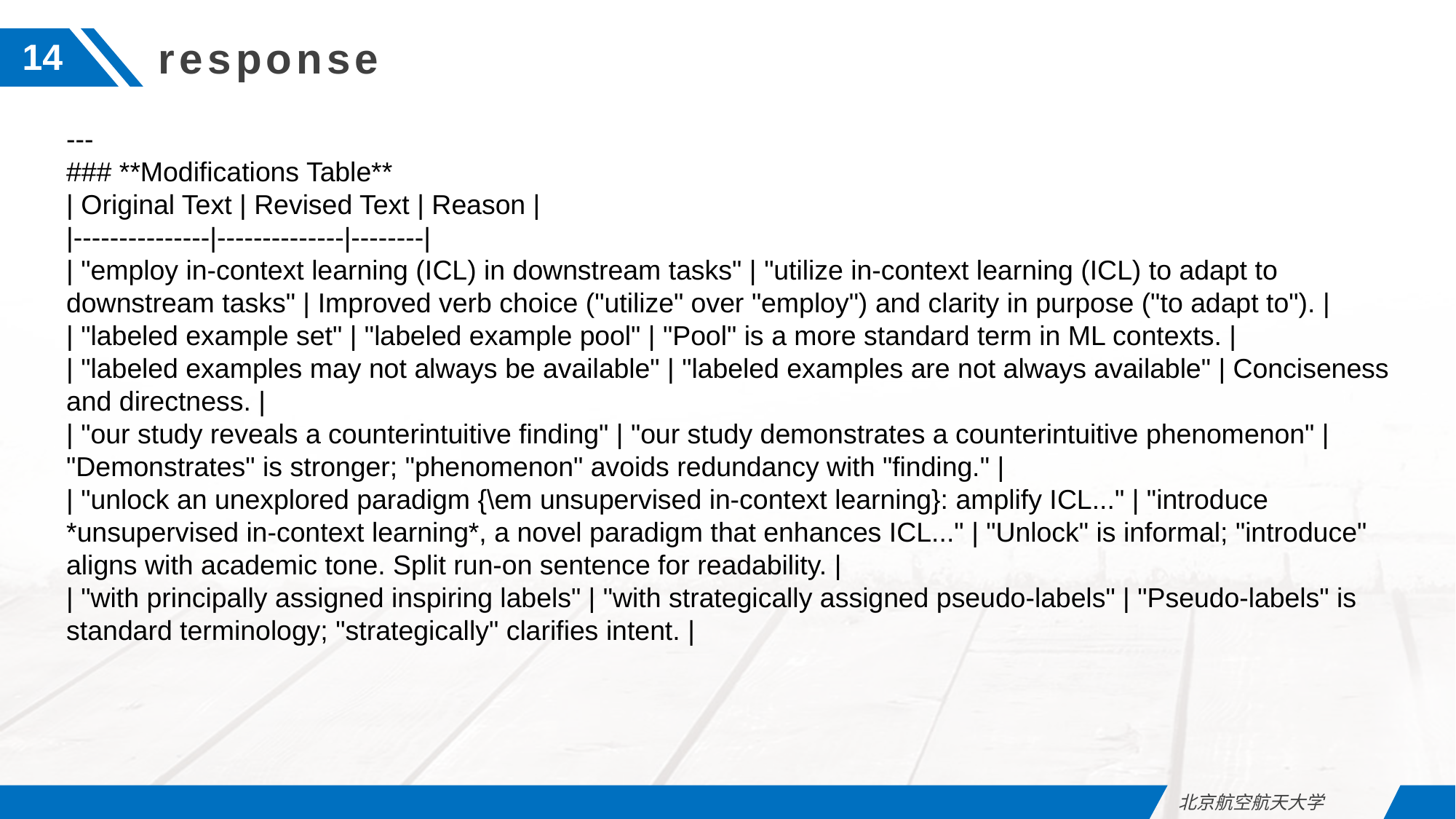

response

14

---
### **Modifications Table**
| Original Text | Revised Text | Reason |
|---------------|--------------|--------|
| "employ in-context learning (ICL) in downstream tasks" | "utilize in-context learning (ICL) to adapt to downstream tasks" | Improved verb choice ("utilize" over "employ") and clarity in purpose ("to adapt to"). |
| "labeled example set" | "labeled example pool" | "Pool" is a more standard term in ML contexts. |
| "labeled examples may not always be available" | "labeled examples are not always available" | Conciseness and directness. |
| "our study reveals a counterintuitive finding" | "our study demonstrates a counterintuitive phenomenon" | "Demonstrates" is stronger; "phenomenon" avoids redundancy with "finding." |
| "unlock an unexplored paradigm {\em unsupervised in-context learning}: amplify ICL..." | "introduce *unsupervised in-context learning*, a novel paradigm that enhances ICL..." | "Unlock" is informal; "introduce" aligns with academic tone. Split run-on sentence for readability. |
| "with principally assigned inspiring labels" | "with strategically assigned pseudo-labels" | "Pseudo-labels" is standard terminology; "strategically" clarifies intent. |

北京航空航天大学